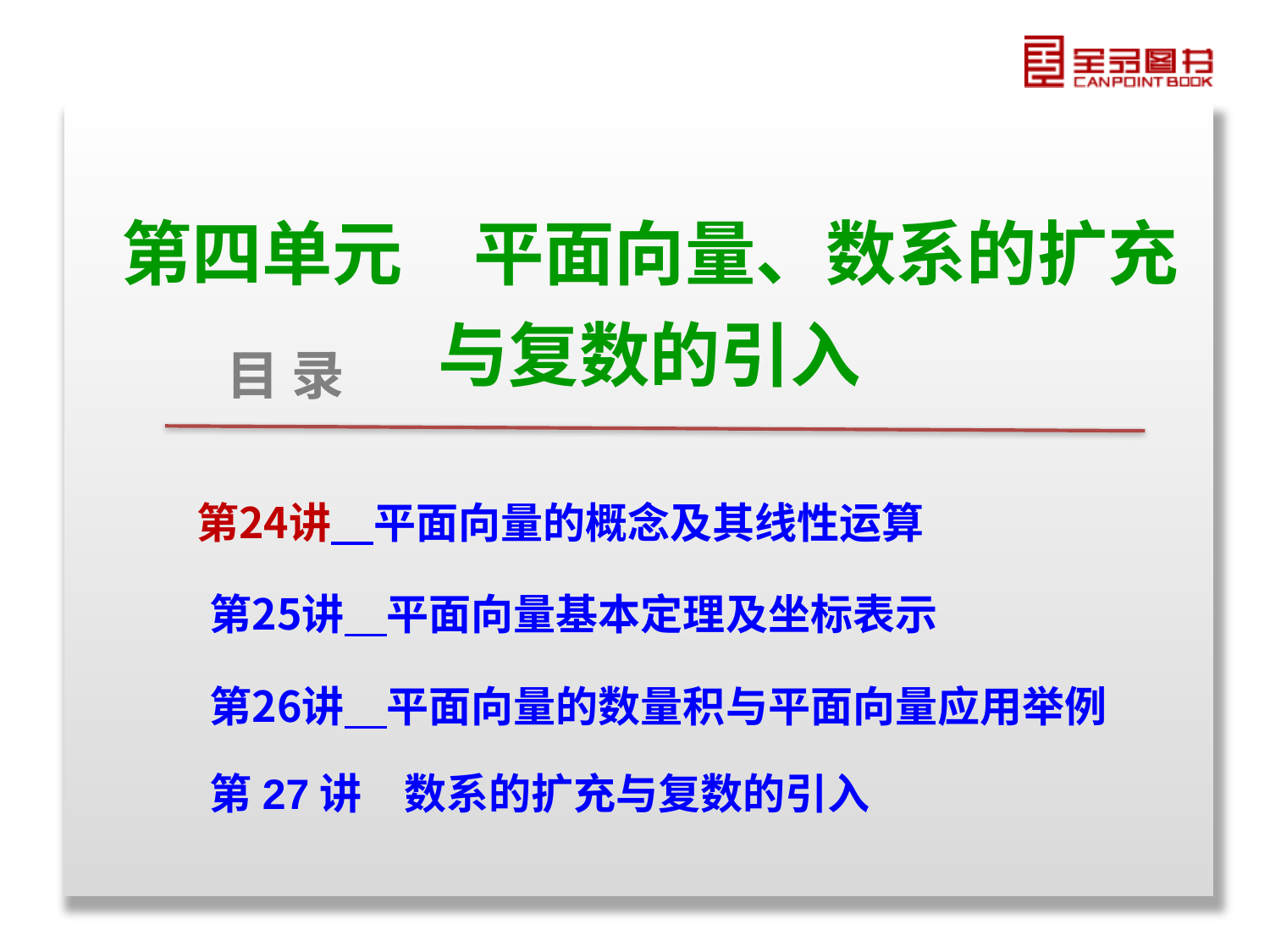

第四单元　平面向量、数系的扩充与复数的引入
目 录

  第24讲　平面向量的概念及其线性运算
　第25讲　平面向量基本定理及坐标表示
　第26讲　平面向量的数量积与平面向量应用举例
　第27讲　数系的扩充与复数的引入